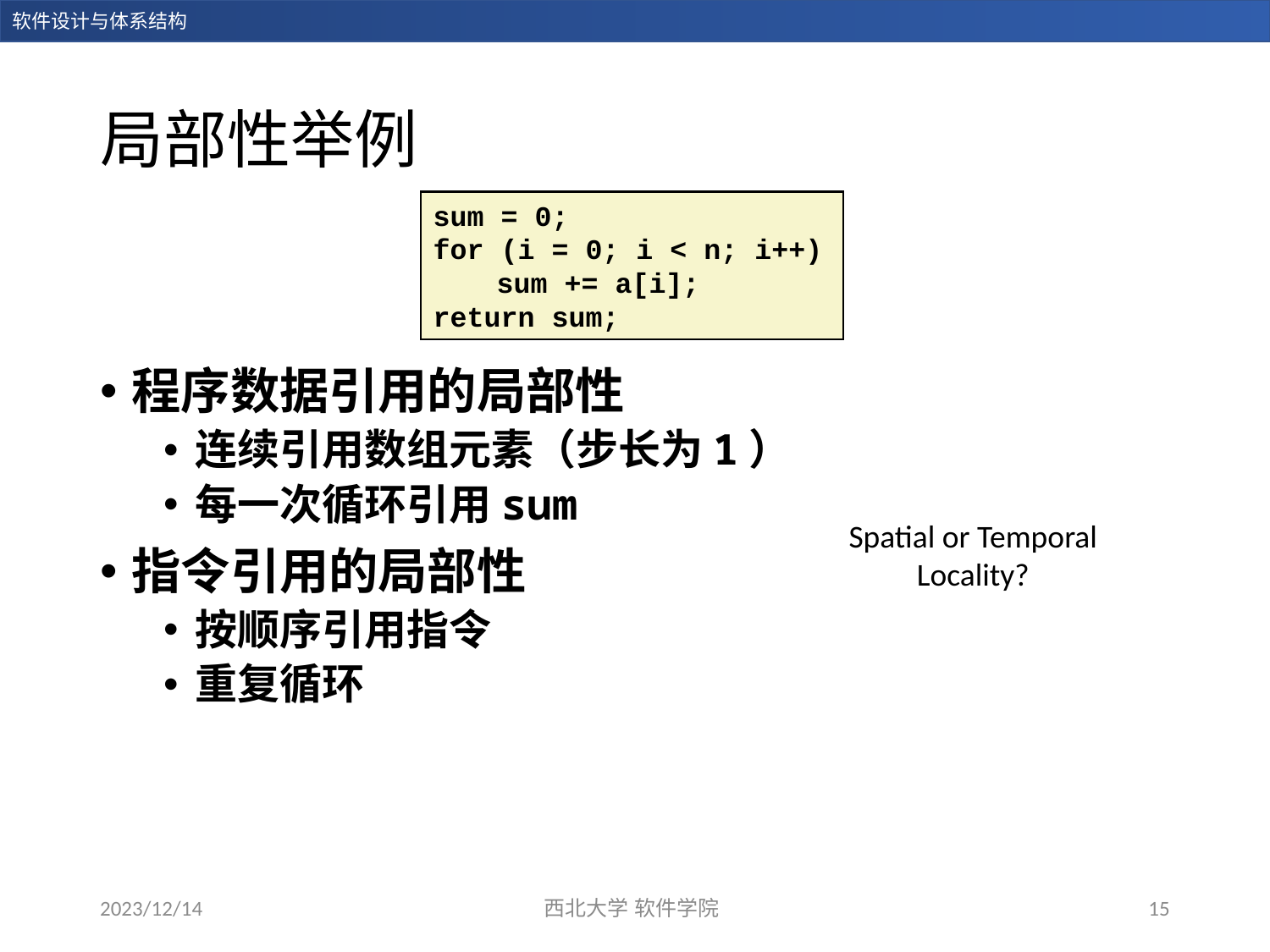

# 局部性举例
sum = 0;
for (i = 0; i < n; i++)
	sum += a[i];
return sum;

程序数据引用的局部性
连续引用数组元素（步长为1）
每一次循环引用sum
指令引用的局部性
按顺序引用指令
重复循环

Spatial or Temporal
Locality?
2023/12/14
西北大学 软件学院
15